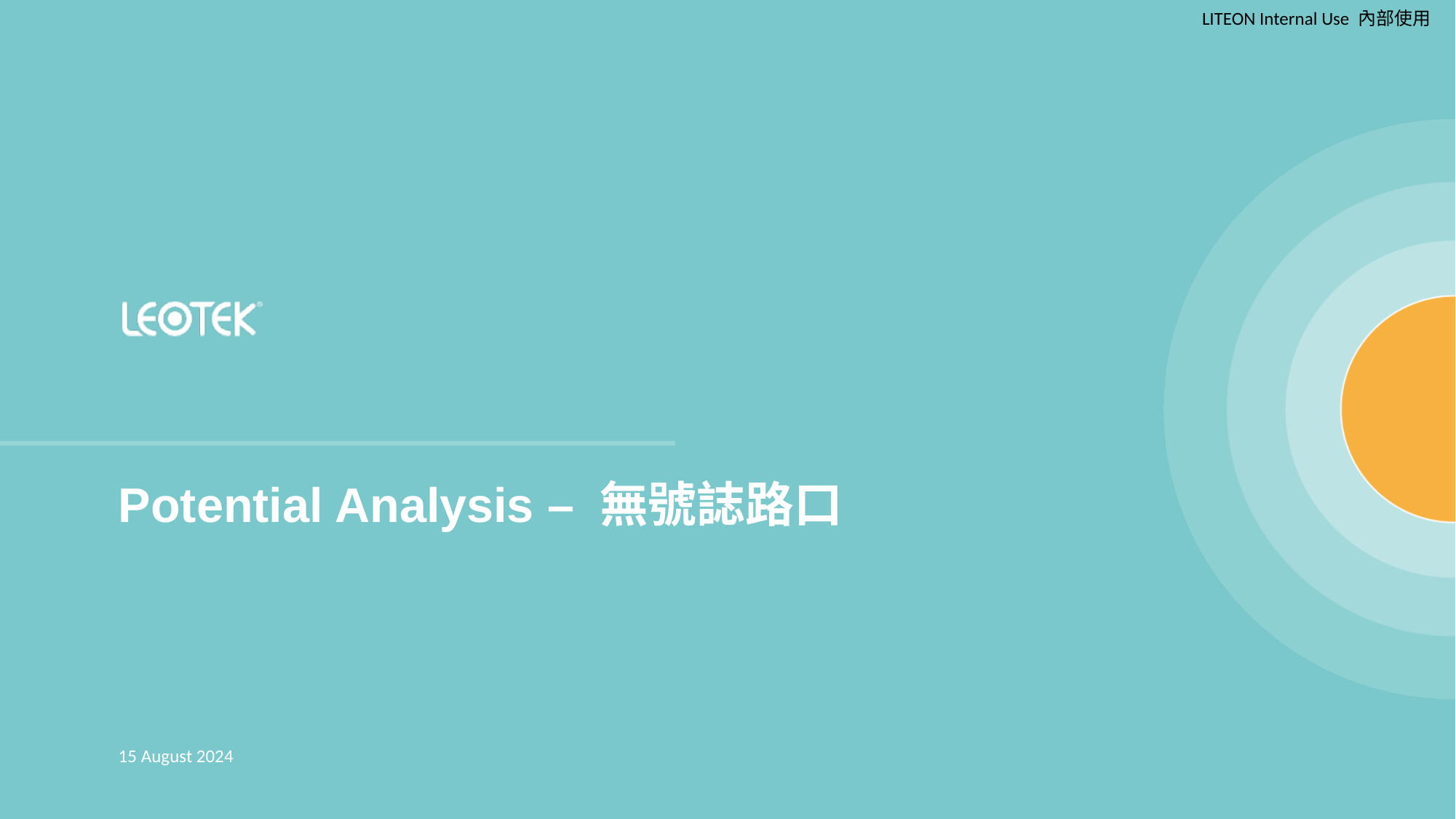

# Potential Analysis – 無號誌路口
15 August 2024